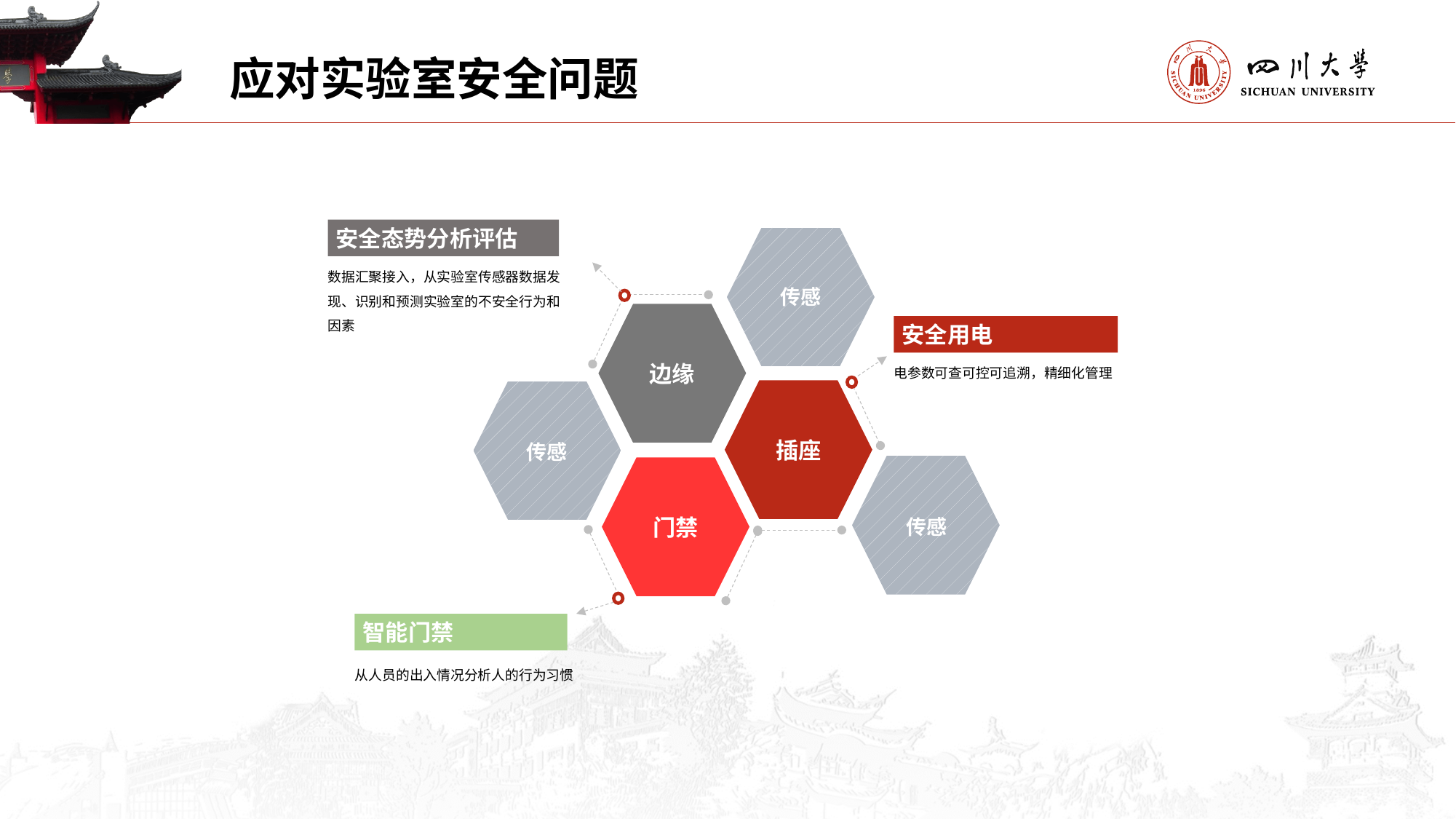

2
应对实验室安全问题
安全态势分析评估

数据汇聚接入，从实验室传感器数据发现、识别和预测实验室的不安全行为和因素
传感

边缘
安全用电
电参数可查可控可追溯，精细化管理

插座

传感

门禁
传感

智能门禁
从人员的出入情况分析人的行为习惯